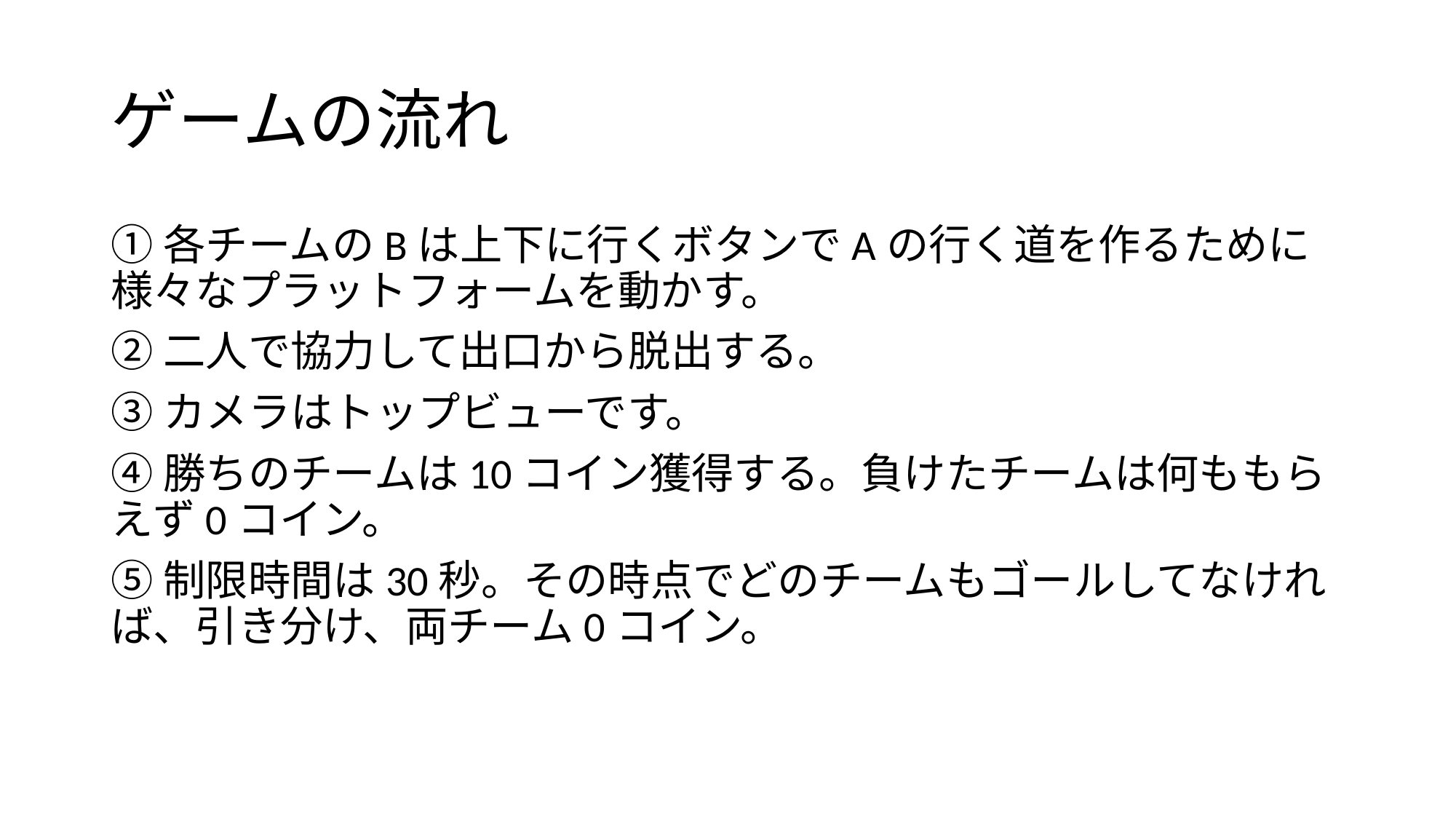

# ゲームの流れ
①各チームのBは上下に行くボタンでAの行く道を作るために様々なプラットフォームを動かす。
②二人で協力して出口から脱出する。
③カメラはトップビューです。
④勝ちのチームは10コイン獲得する。負けたチームは何ももらえず0コイン。
⑤制限時間は30秒。その時点でどのチームもゴールしてなければ、引き分け、両チーム0コイン。